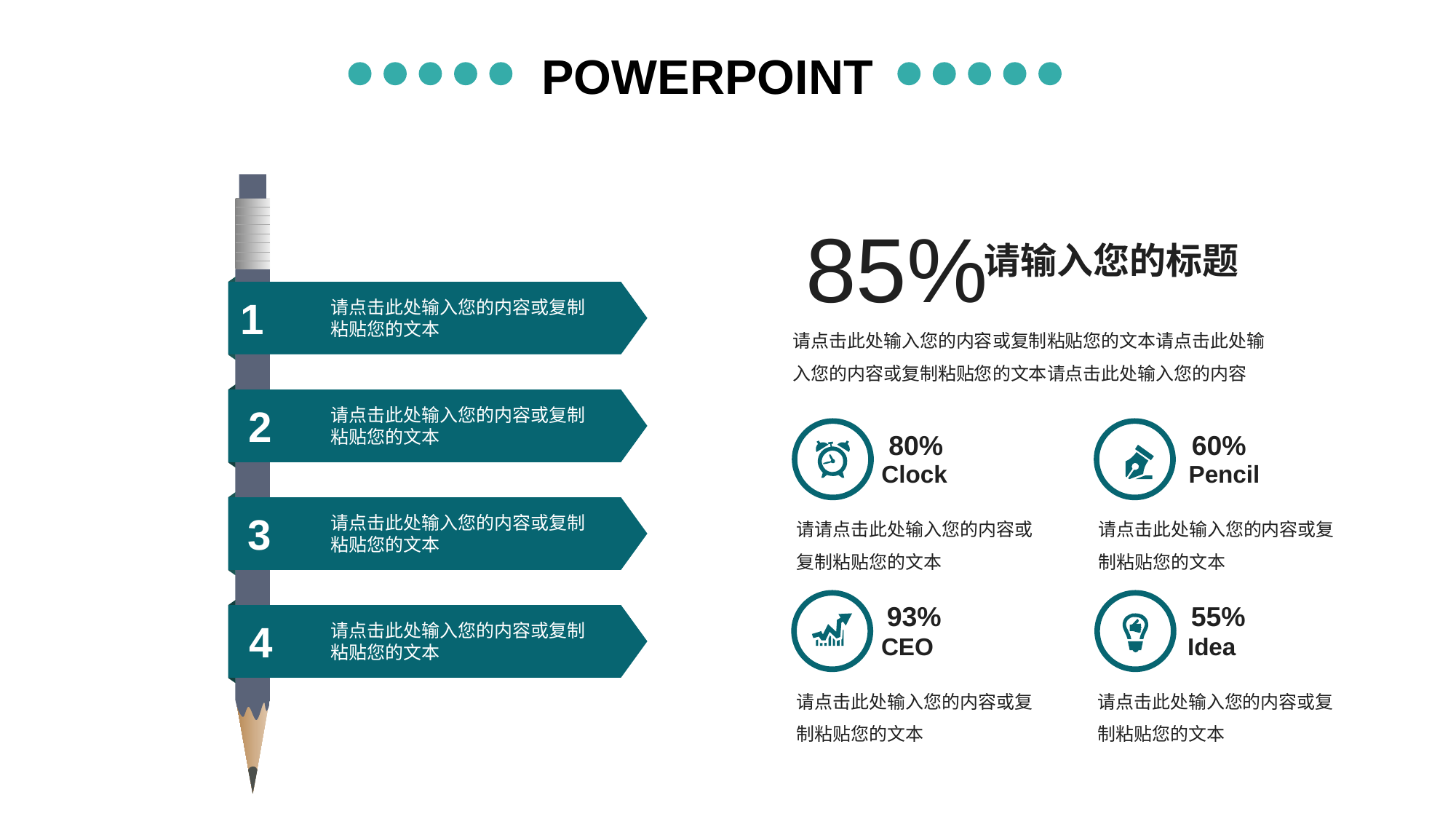

POWERPOINT

1
请点击此处输入您的内容或复制粘贴您的文本

2
请点击此处输入您的内容或复制粘贴您的文本

3
请点击此处输入您的内容或复制粘贴您的文本

4
请点击此处输入您的内容或复制粘贴您的文本

85%
请输入您的标题
请点击此处输入您的内容或复制粘贴您的文本请点击此处输入您的内容或复制粘贴您的文本请点击此处输入您的内容

80%
60%

Clock
Pencil
请请点击此处输入您的内容或复制粘贴您的文本
请点击此处输入您的内容或复制粘贴您的文本

93%
55%

CEO
Idea
请点击此处输入您的内容或复制粘贴您的文本
请点击此处输入您的内容或复制粘贴您的文本